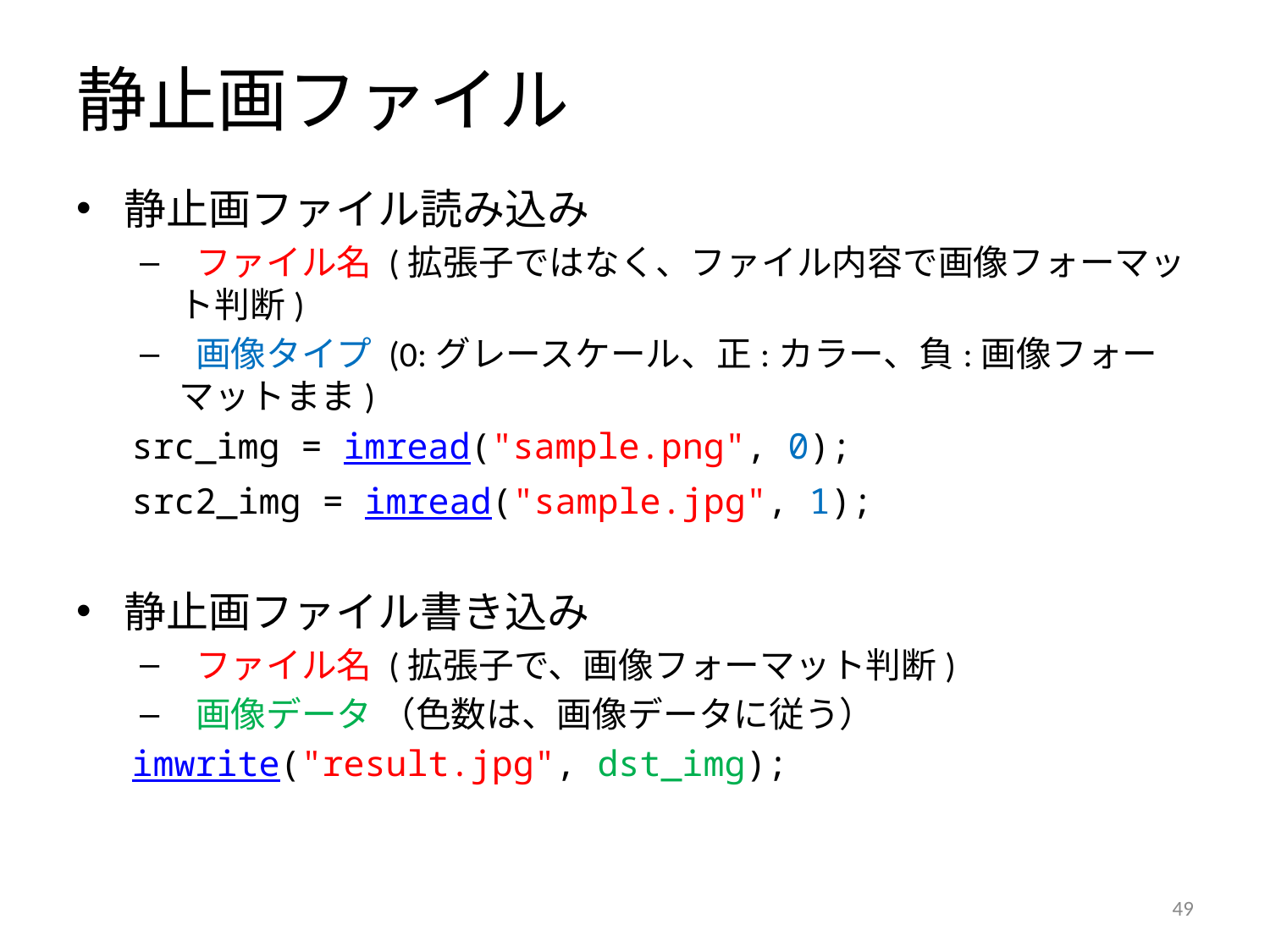

# 静止画ファイル
静止画ファイル読み込み
 ファイル名 (拡張子ではなく、ファイル内容で画像フォーマット判断)
 画像タイプ (0:グレースケール、正:カラー、負:画像フォーマットまま)
src_img = imread("sample.png", 0);
src2_img = imread("sample.jpg", 1);

静止画ファイル書き込み
 ファイル名 (拡張子で、画像フォーマット判断)
 画像データ （色数は、画像データに従う）
imwrite("result.jpg", dst_img);
49